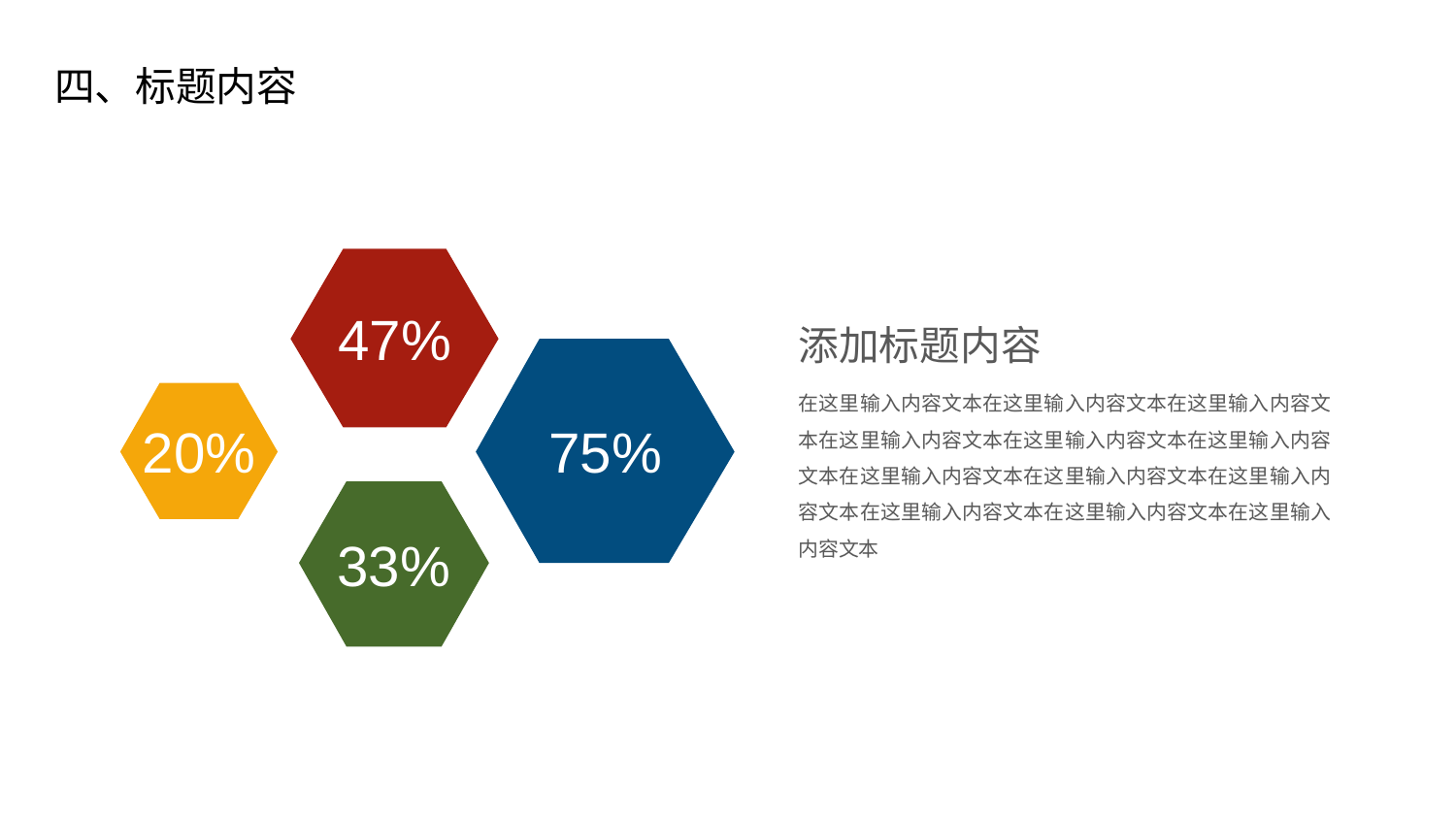

四、标题内容

47%
添加标题内容

在这里输入内容文本在这里输入内容文本在这里输入内容文本在这里输入内容文本在这里输入内容文本在这里输入内容文本在这里输入内容文本在这里输入内容文本在这里输入内容文本在这里输入内容文本在这里输入内容文本在这里输入内容文本

75%
20%

33%